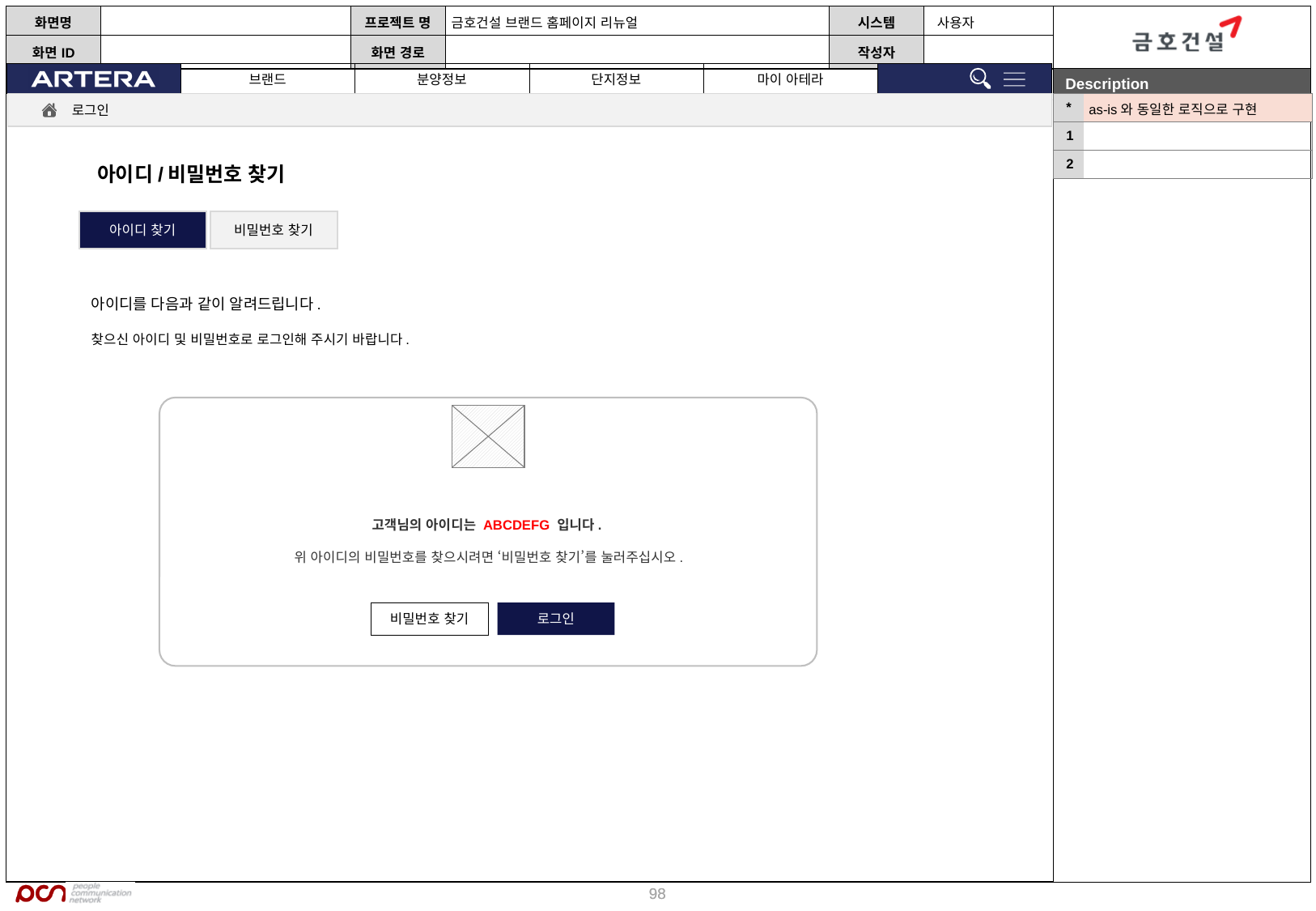

| \* | as-is와 동일한 로직으로 구현 |
| --- | --- |
| 1 |  |
| 2 |  |
로그인

아이디/비밀번호 찾기
아이디 찾기
비밀번호 찾기
아이디를 다음과 같이 알려드립니다.

찾으신 아이디 및 비밀번호로 로그인해 주시기 바랍니다.

고객님의 아이디는 ABCDEFG 입니다.

위 아이디의 비밀번호를 찾으시려면 ‘비밀번호 찾기’를 눌러주십시오.
비밀번호 찾기
로그인